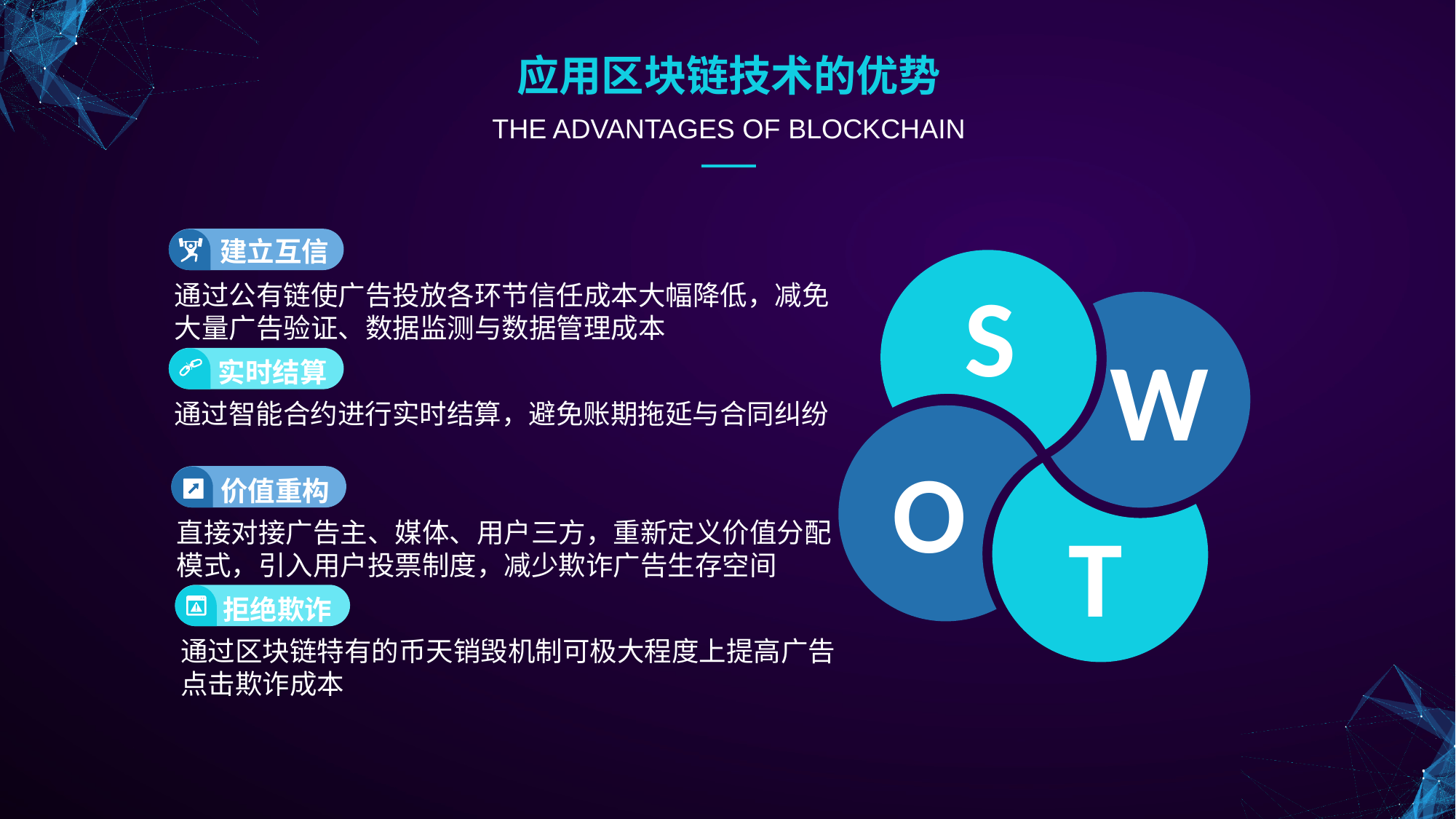

应用区块链技术的优势
THE ADVANTAGES OF BLOCKCHAIN
e7d195523061f1c0220a3acd2f99070e22f7f2176c6c61f4AB5BC6AF3DF28E09514168BD2F6654DA4347BEC42B9A9B38EB2139F52FD80B94EB8F1B847F5BC18ECD11DB8433CCABD6DAEA8D49E99C31D39D76A564F9B6EA622F86ABF590FA8076EF89AE5038491A1DD1B21238AC2ED7BBEFDE273A0307C934EF788E08DA2408C25C729DF85558A389FF4B887203FA46E5

建立互信

S

W

O

T
通过公有链使广告投放各环节信任成本大幅降低，减免大量广告验证、数据监测与数据管理成本

实时结算

通过智能合约进行实时结算，避免账期拖延与合同纠纷

价值重构

直接对接广告主、媒体、用户三方，重新定义价值分配模式，引入用户投票制度，减少欺诈广告生存空间

拒绝欺诈

通过区块链特有的币天销毁机制可极大程度上提高广告点击欺诈成本